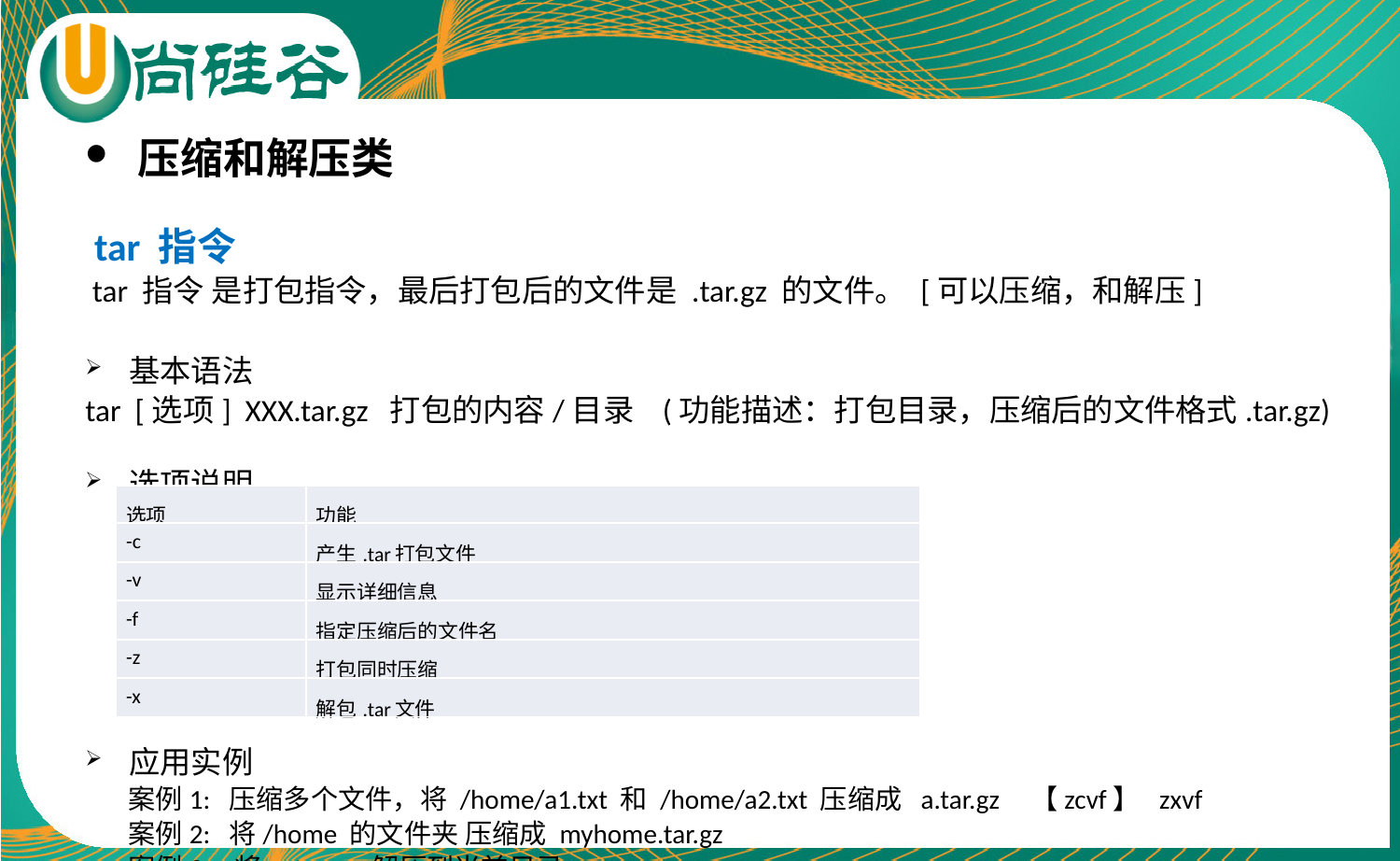

压缩和解压类
 tar 指令
 tar 指令 是打包指令，最后打包后的文件是 .tar.gz 的文件。 [可以压缩，和解压]

基本语法
tar  [选项]  XXX.tar.gz  打包的内容/目录   (功能描述：打包目录，压缩后的文件格式.tar.gz)
选项说明

应用实例
      案例1:  压缩多个文件，将 /home/a1.txt 和 /home/a2.txt 压缩成  a.tar.gz    【zcvf】  zxvf
      案例2:  将/home 的文件夹 压缩成 myhome.tar.gz
      案例3:   将 a.tar.gz  解压到当前目录
      案例4: 将myhome.tar.gz  解压到 /opt/tmp2目录下 【-C】
| 选项 | 功能 |
| --- | --- |
| -c | 产生.tar打包文件 |
| -v | 显示详细信息 |
| -f | 指定压缩后的文件名 |
| -z | 打包同时压缩 |
| -x | 解包.tar文件 |